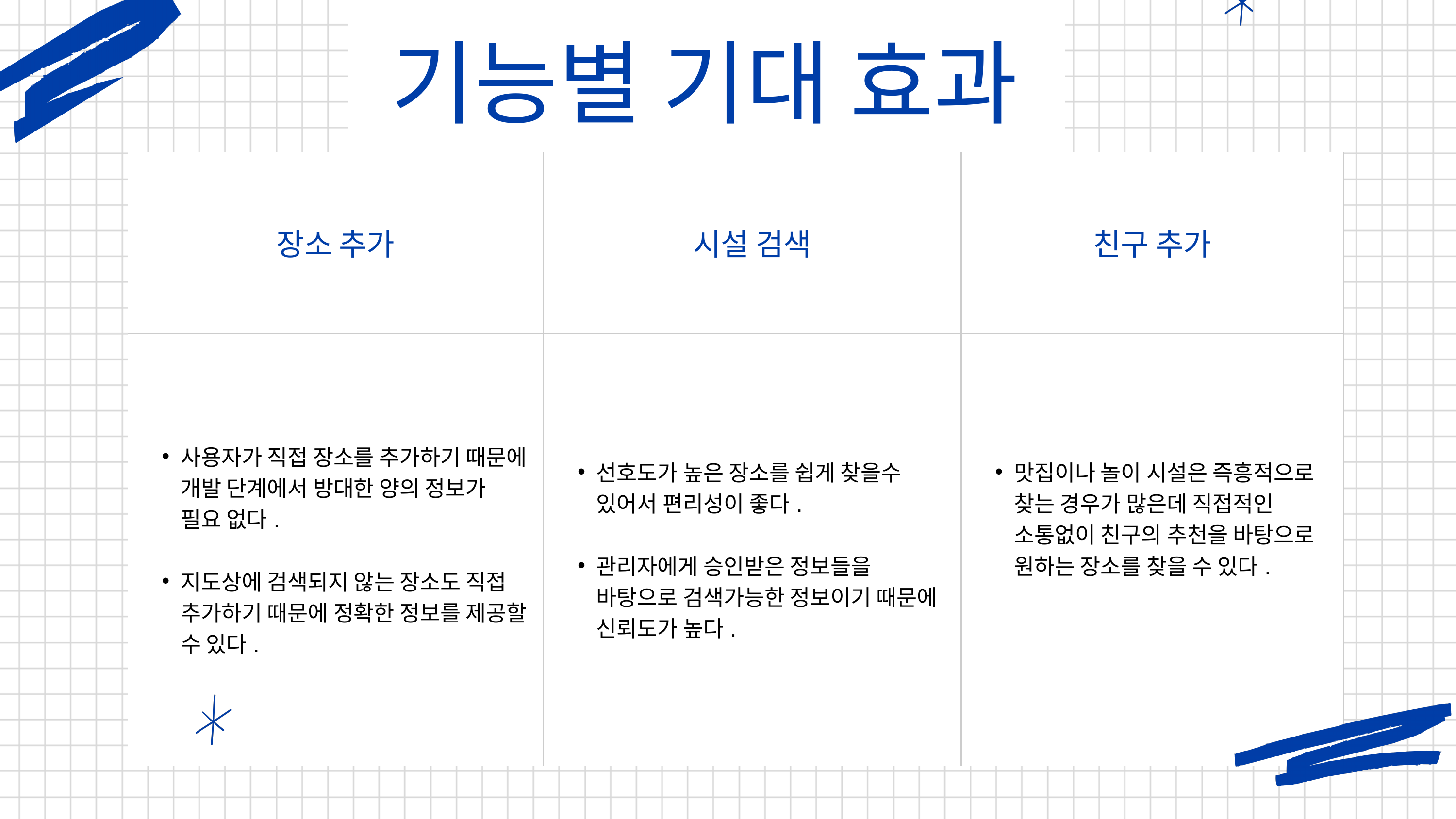

기능별 기대 효과

| 장소 추가 | 시설 검색 | 친구 추가 |
| --- | --- | --- |
| 사용자가 직접 장소를 추가하기 때문에 개발 단계에서 방대한 양의 정보가 필요 없다. 지도상에 검색되지 않는 장소도 직접 추가하기 때문에 정확한 정보를 제공할 수 있다. | 선호도가 높은 장소를 쉽게 찾을수 있어서 편리성이 좋다. 관리자에게 승인받은 정보들을 바탕으로 검색가능한 정보이기 때문에 신뢰도가 높다. | 맛집이나 놀이 시설은 즉흥적으로 찾는 경우가 많은데 직접적인 소통없이 친구의 추천을 바탕으로 원하는 장소를 찾을 수 있다. |